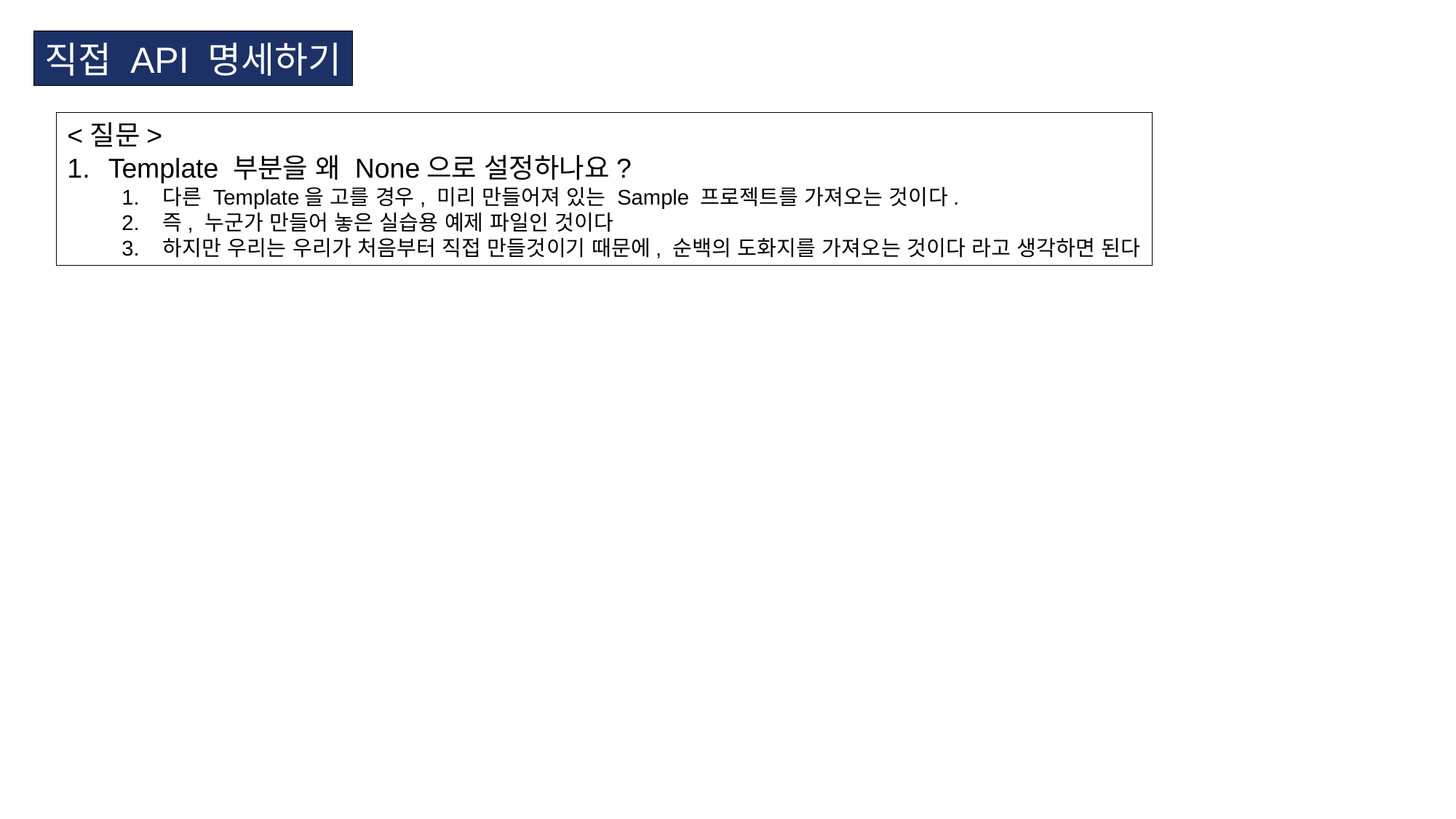

직접 API 명세하기
<질문>
Template 부분을 왜 None으로 설정하나요?
다른 Template을 고를 경우, 미리 만들어져 있는 Sample 프로젝트를 가져오는 것이다.
즉, 누군가 만들어 놓은 실습용 예제 파일인 것이다
하지만 우리는 우리가 처음부터 직접 만들것이기 때문에, 순백의 도화지를 가져오는 것이다 라고 생각하면 된다